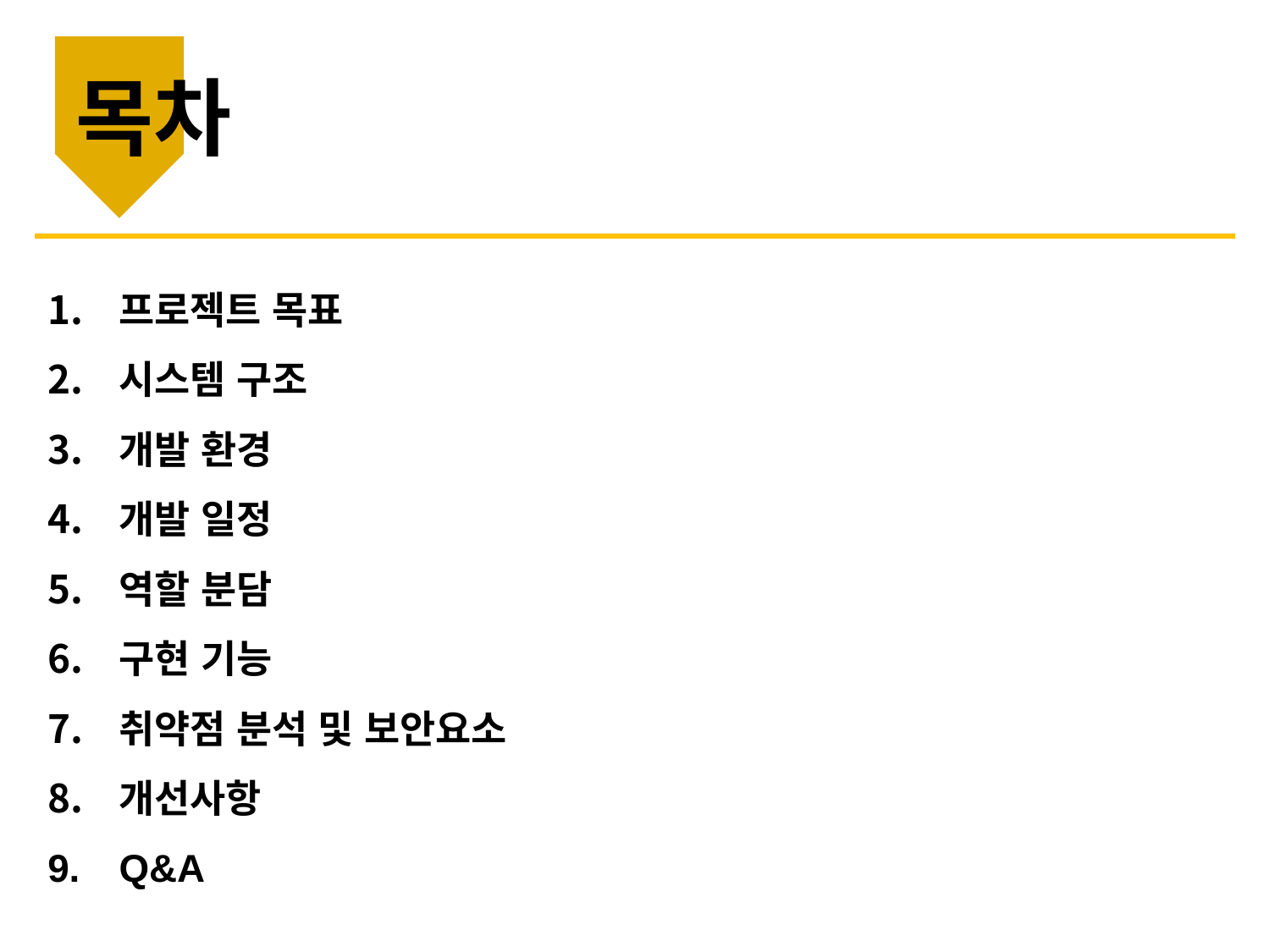

# 목차

프로젝트 목표
시스템 구조
개발 환경
개발 일정
역할 분담
구현 기능
취약점 분석 및 보안요소
개선사항
Q&A